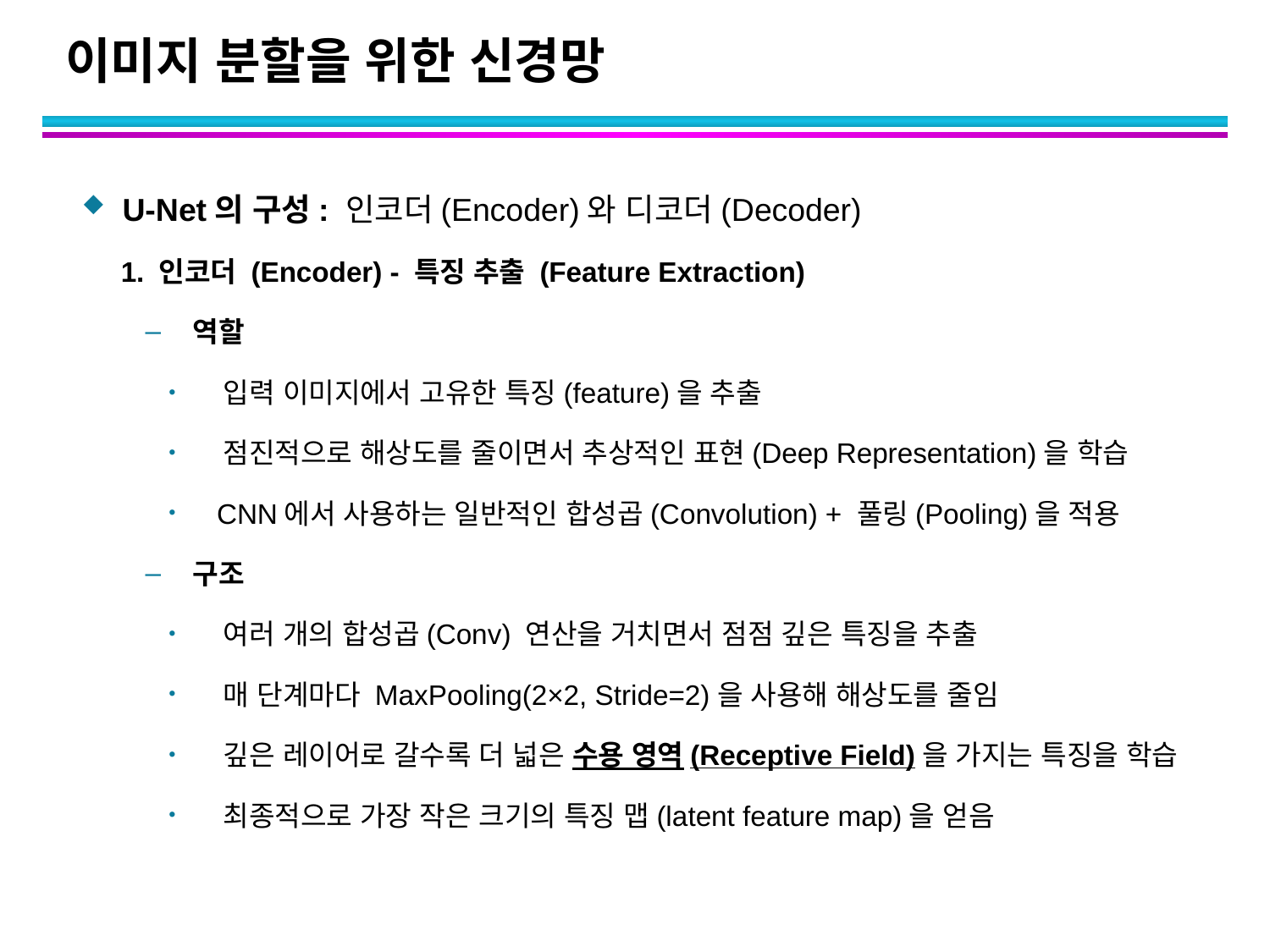

# 이미지 분할을 위한 신경망
U-Net의 구성: 인코더(Encoder)와 디코더(Decoder)
     1. 인코더 (Encoder) - 특징 추출 (Feature Extraction)
역할
 입력 이미지에서 고유한 특징(feature)을 추출
 점진적으로 해상도를 줄이면서 추상적인 표현(Deep Representation)을 학습
 CNN에서 사용하는 일반적인 합성곱(Convolution) + 풀링(Pooling)을 적용
구조
 여러 개의 합성곱(Conv) 연산을 거치면서 점점 깊은 특징을 추출
 매 단계마다 MaxPooling(2×2, Stride=2)을 사용해 해상도를 줄임
 깊은 레이어로 갈수록 더 넓은 수용 영역(Receptive Field)을 가지는 특징을 학습
 최종적으로 가장 작은 크기의 특징 맵(latent feature map)을 얻음